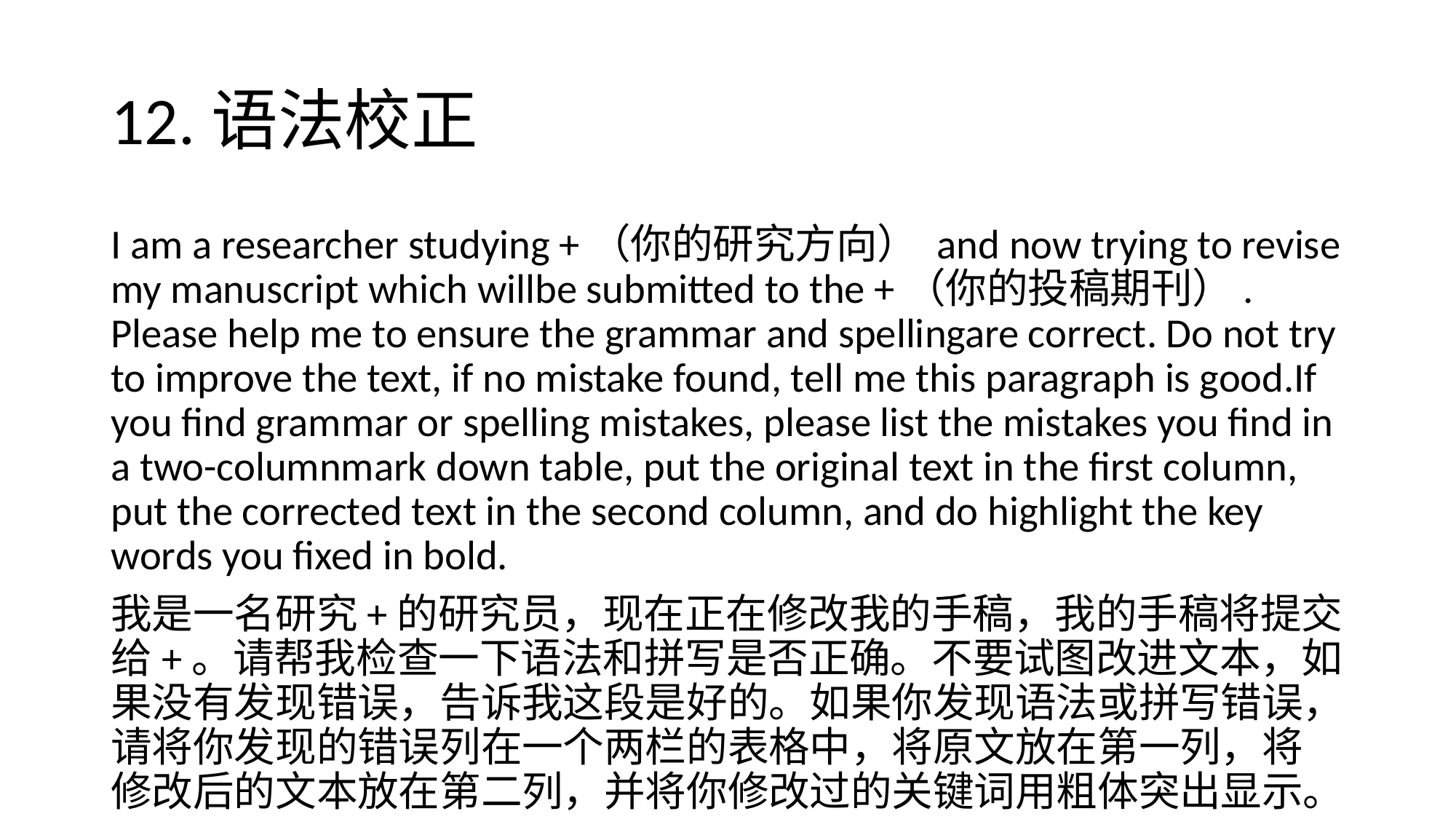

# 12.语法校正
I am a researcher studying +（你的研究方向） and now trying to revise my manuscript which willbe submitted to the +（你的投稿期刊）. Please help me to ensure the grammar and spellingare correct. Do not try to improve the text, if no mistake found, tell me this paragraph is good.If you find grammar or spelling mistakes, please list the mistakes you find in a two-columnmark down table, put the original text in the first column, put the corrected text in the second column, and do highlight the key words you fixed in bold.
我是一名研究+的研究员，现在正在修改我的手稿，我的手稿将提交给+。请帮我检查一下语法和拼写是否正确。不要试图改进文本，如果没有发现错误，告诉我这段是好的。如果你发现语法或拼写错误，请将你发现的错误列在一个两栏的表格中，将原文放在第一列，将修改后的文本放在第二列，并将你修改过的关键词用粗体突出显示。